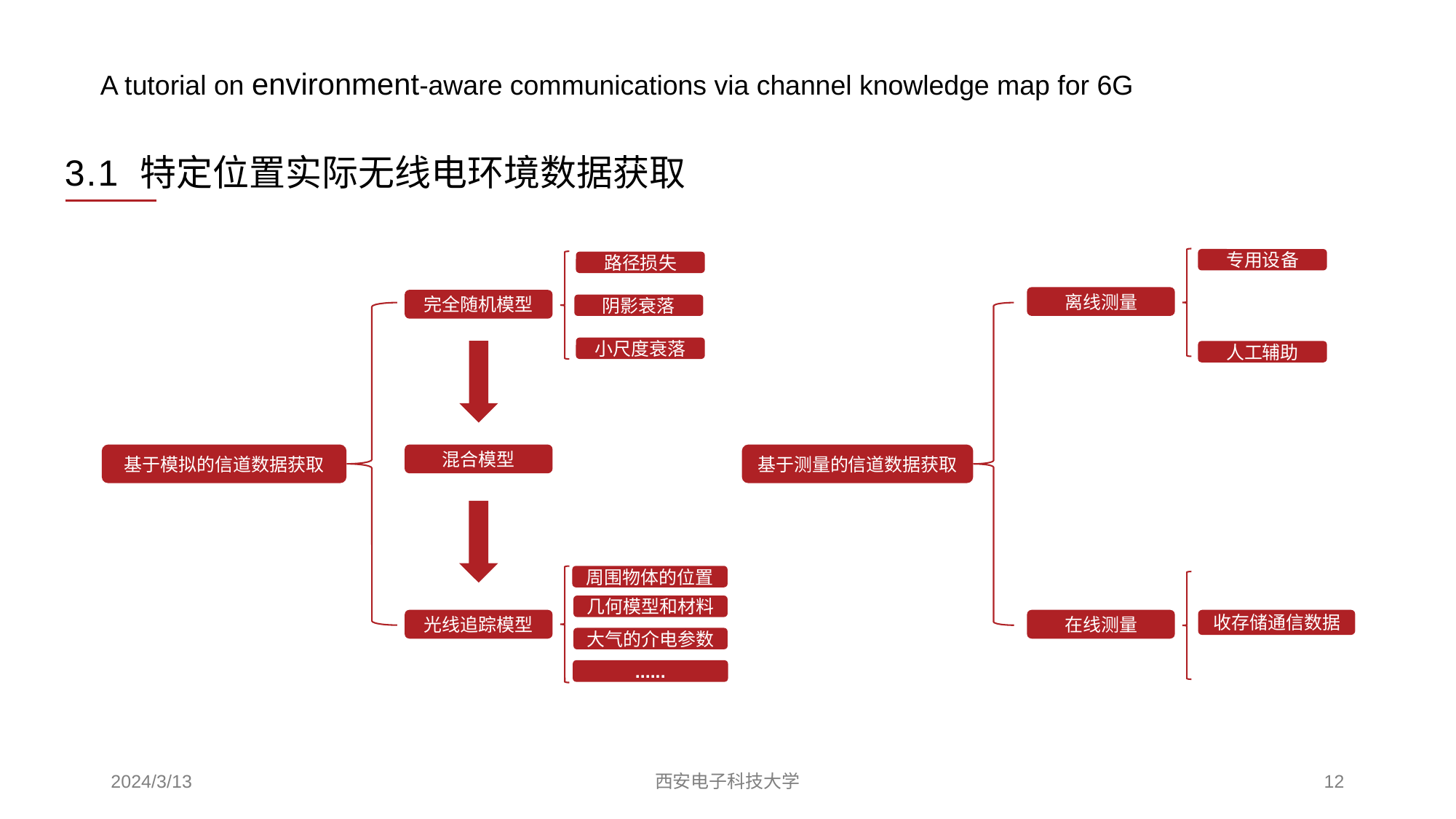

# A tutorial on environment-aware communications via channel knowledge map for 6G
3.1 特定位置实际无线电环境数据获取

专用设备

路径损失
离线测量
完全随机模型
阴影衰落

小尺度衰落

人工辅助
基于模拟的信道数据获取
混合模型
基于测量的信道数据获取

周围物体的位置

几何模型和材料
光线追踪模型
在线测量
收存储通信数据
大气的介电参数
......
2024/3/13
西安电子科技大学
12